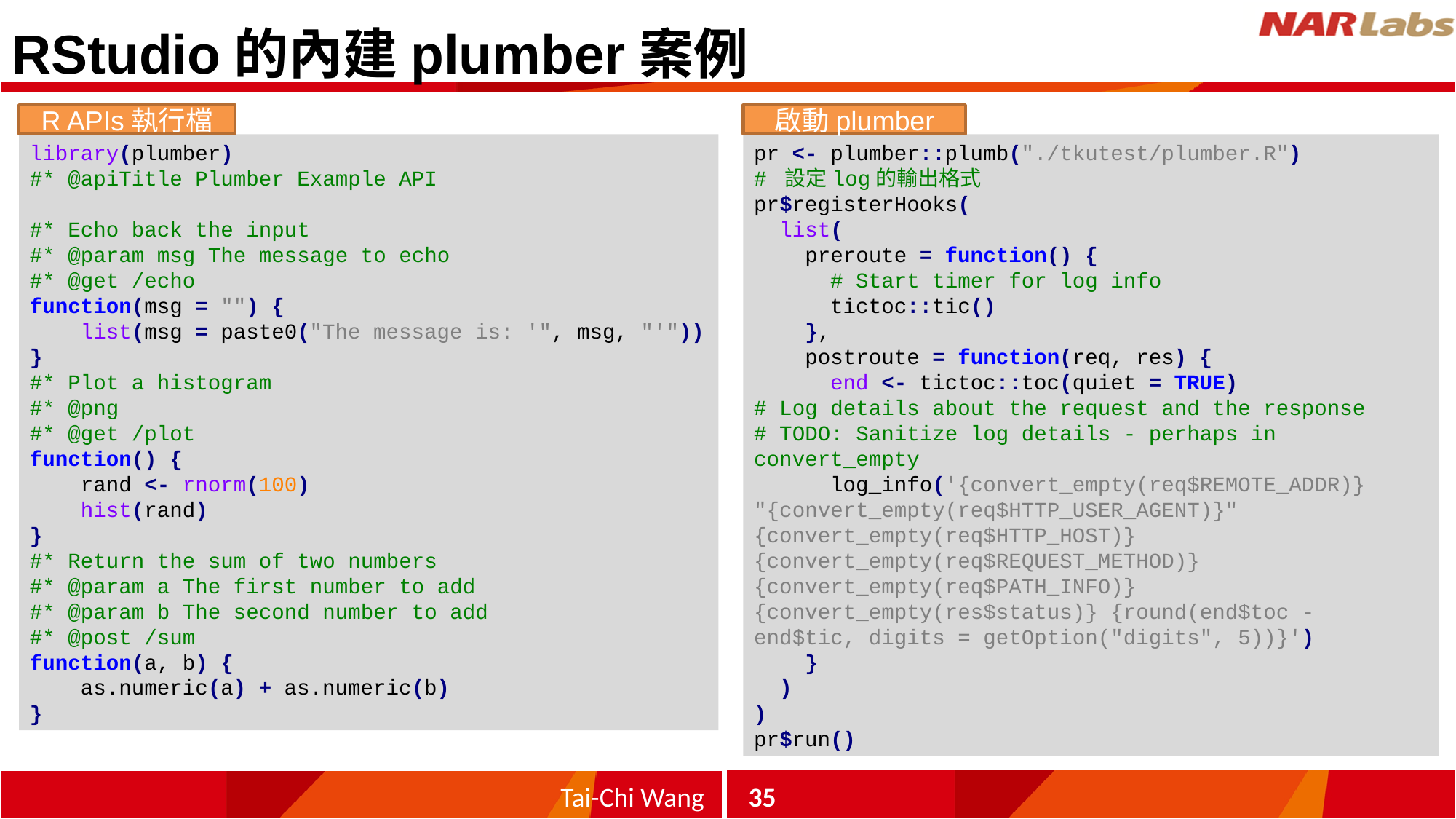

# RStudio的內建plumber案例
啟動plumber
R APIs執行檔
library(plumber)
#* @apiTitle Plumber Example API

#* Echo back the input
#* @param msg The message to echo
#* @get /echo
function(msg = "") {
    list(msg = paste0("The message is: '", msg, "'"))
}
#* Plot a histogram
#* @png
#* @get /plot
function() {
    rand <- rnorm(100)
    hist(rand)
}
#* Return the sum of two numbers
#* @param a The first number to add
#* @param b The second number to add
#* @post /sum
function(a, b) {
    as.numeric(a) + as.numeric(b)
}
pr <- plumber::plumb("./tkutest/plumber.R")
# 設定log的輸出格式
pr$registerHooks(
  list(
    preroute = function() {
      # Start timer for log info
      tictoc::tic()
    },
    postroute = function(req, res) {
      end <- tictoc::toc(quiet = TRUE)
# Log details about the request and the response
# TODO: Sanitize log details - perhaps in convert_empty
      log_info('{convert_empty(req$REMOTE_ADDR)} "{convert_empty(req$HTTP_USER_AGENT)}" {convert_empty(req$HTTP_HOST)} {convert_empty(req$REQUEST_METHOD)} {convert_empty(req$PATH_INFO)} {convert_empty(res$status)} {round(end$toc - end$tic, digits = getOption("digits", 5))}')
    }
  )
)
pr$run()